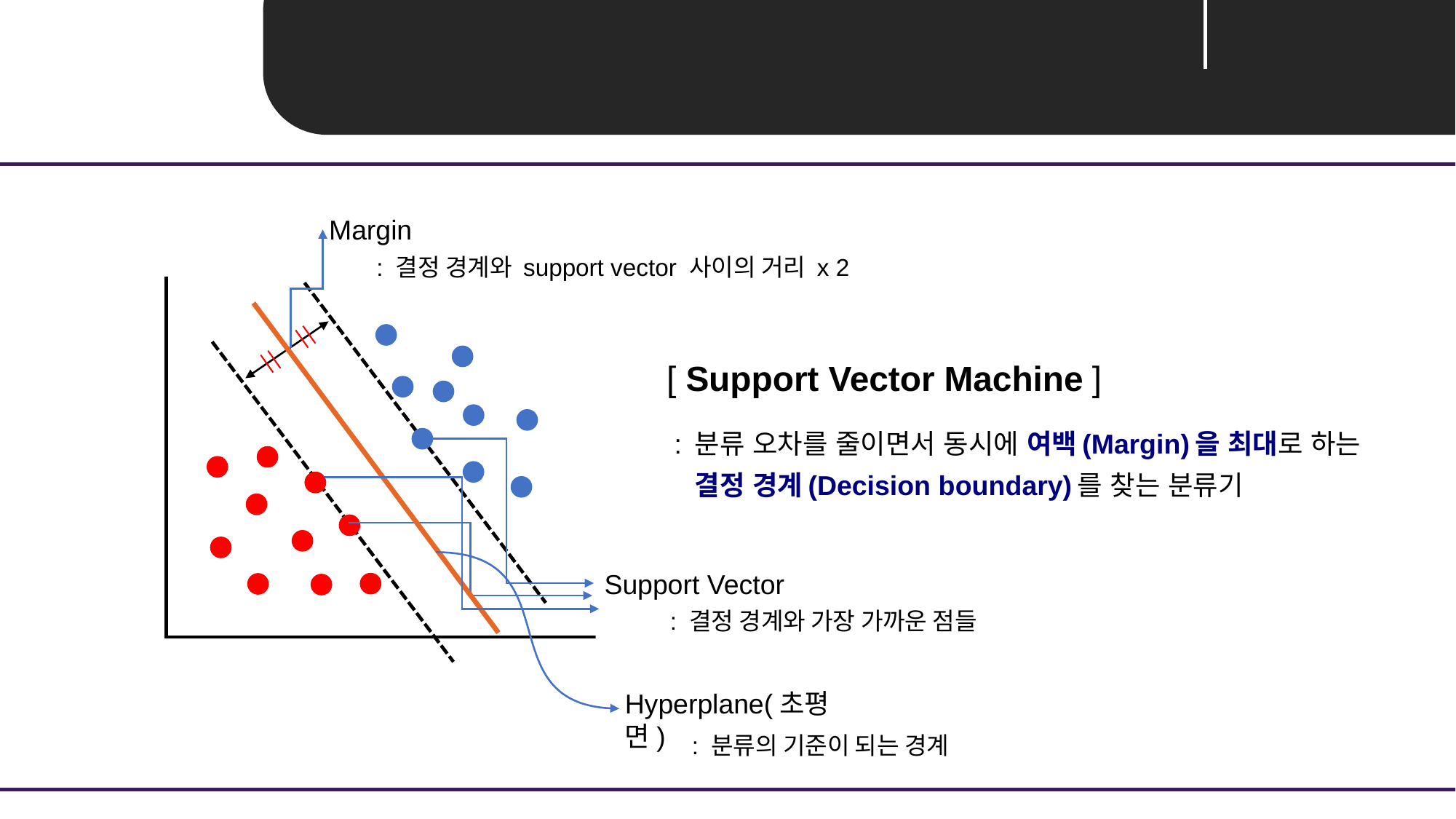

Unit  01 ㅣ  Support Vector Machine
Margin
: 결정 경계와 support vector 사이의 거리 x 2

[ Support Vector Machine ]

 : 분류 오차를 줄이면서 동시에 여백(Margin)을 최대로 하는
   결정 경계(Decision boundary)를 찾는 분류기

Support Vector

: 결정 경계와 가장 가까운 점들
Hyperplane(초평면)
: 분류의 기준이 되는 경계